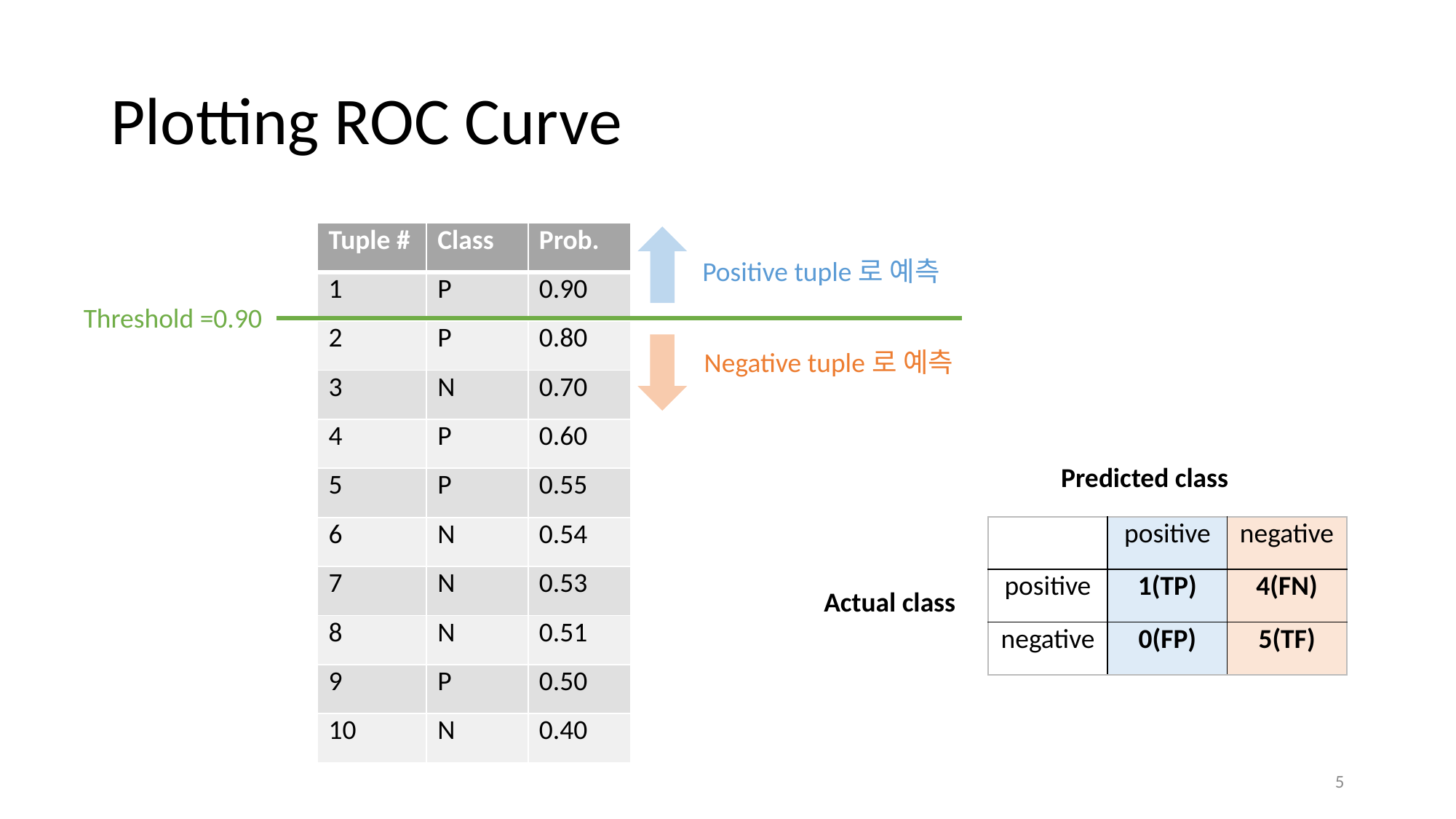

# Plotting ROC Curve
| Tuple # | Class | Prob. |
| --- | --- | --- |
| 1 | P | 0.90 |
| 2 | P | 0.80 |
| 3 | N | 0.70 |
| 4 | P | 0.60 |
| 5 | P | 0.55 |
| 6 | N | 0.54 |
| 7 | N | 0.53 |
| 8 | N | 0.51 |
| 9 | P | 0.50 |
| 10 | N | 0.40 |

Positive tuple로 예측
Threshold =0.90

Negative tuple로 예측
Predicted class
|  | positive | negative |
| --- | --- | --- |
| positive | 1(TP) | 4(FN) |
| negative | 0(FP) | 5(TF) |
Actual class
5